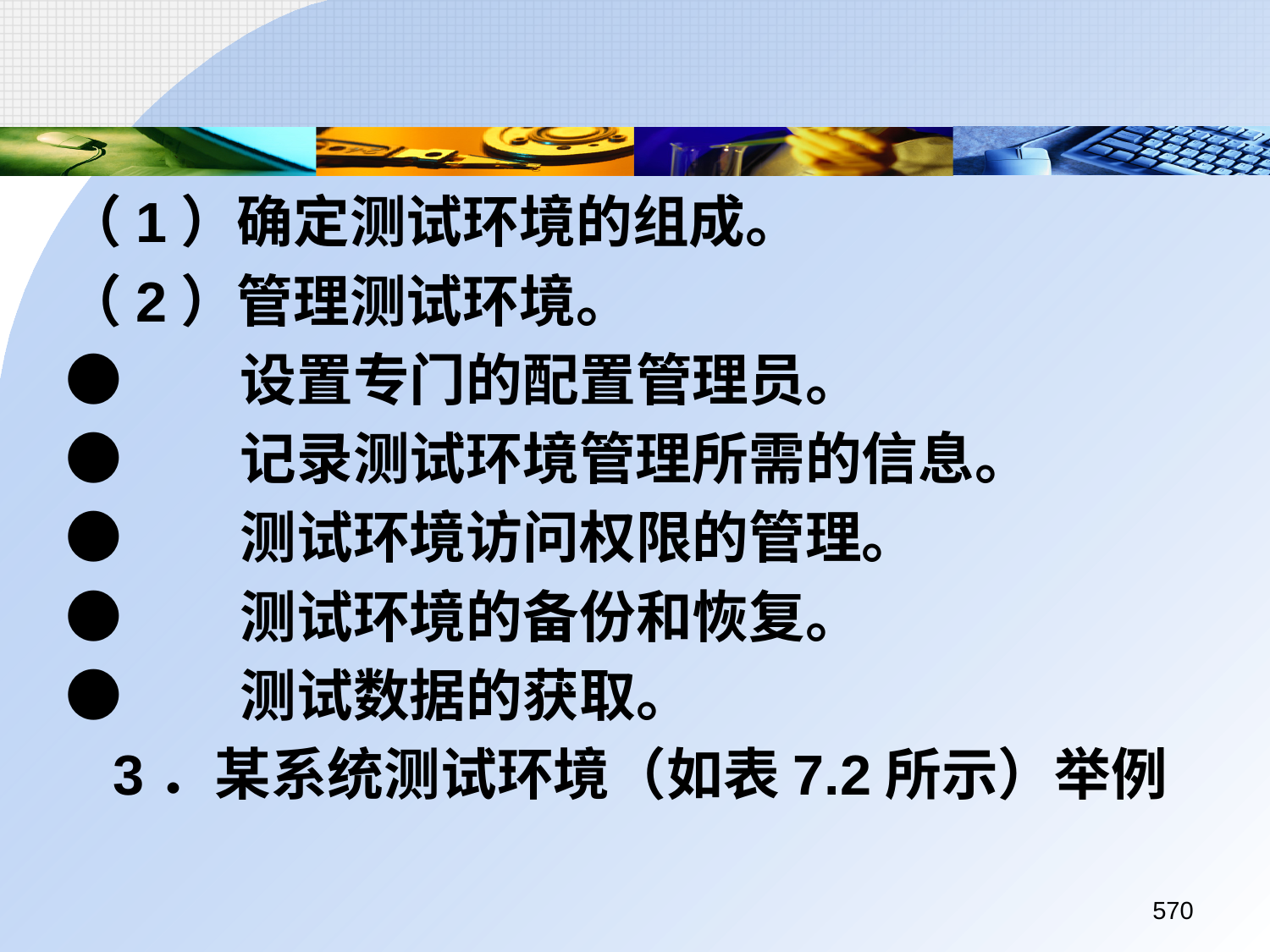

（1）确定测试环境的组成。
（2）管理测试环境。
●	设置专门的配置管理员。
●	记录测试环境管理所需的信息。
●	测试环境访问权限的管理。
●	测试环境的备份和恢复。
●	测试数据的获取。
	3．某系统测试环境（如表7.2所示）举例

570